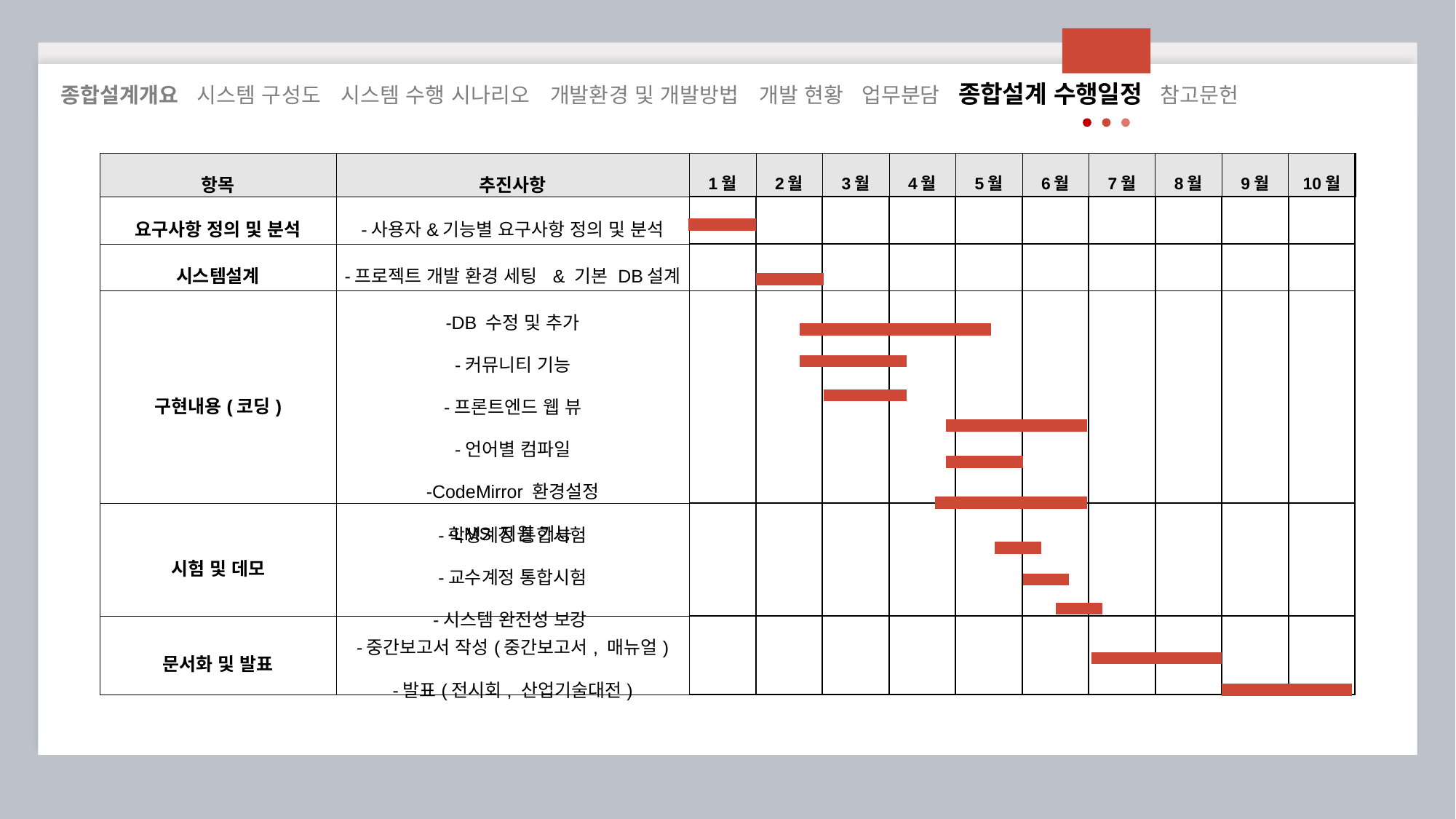

종합설계개요   시스템 구성도   시스템 수행 시나리오   개발환경 및 개발방법   개발 현황   업무분담   종합설계 수행일정   참고문헌

| 항목 | 추진사항 | 1월 | 2월 | 3월 | 4월 | 5월 | 6월 | 7월 | 8월 | 9월 | 10월 |
| --- | --- | --- | --- | --- | --- | --- | --- | --- | --- | --- | --- |
| 요구사항 정의 및 분석 | -사용자&기능별 요구사항 정의 및 분석 |  |  |  |  |  |  |  |  |  |  |
| 시스템설계 | -프로젝트 개발 환경 세팅 & 기본 DB설계 |  |  |  |  |  |  |  |  |  |  |
| 구현내용(코딩) | -DB 수정 및 추가 -커뮤니티 기능 -프론트엔드 웹 뷰 -언어별 컴파일 -CodeMirror 환경설정 -LMS 지원 기능 |  |  |  |  |  |  |  |  |  |  |
| 시험 및 데모 | -학생계정 통합시험 -교수계정 통합시험 -시스템 완전성 보강 |  |  |  |  |  |  |  |  |  |  |
| 문서화 및 발표 | -중간보고서 작성(중간보고서, 매뉴얼) -발표(전시회, 산업기술대전) |  |  |  |  |  |  |  |  |  |  |